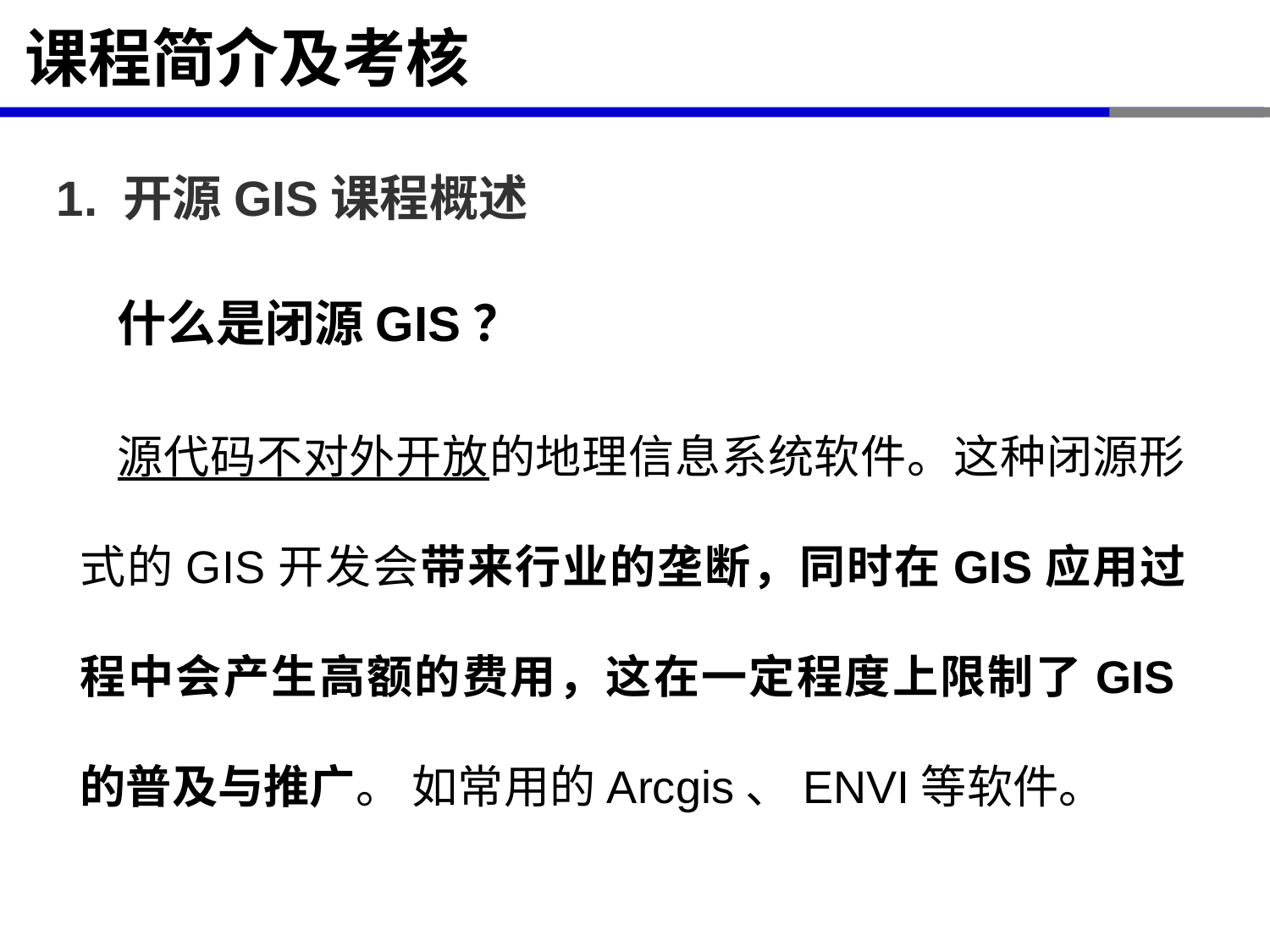

# 课程简介及考核
1. 开源GIS课程概述
什么是闭源GIS？
源代码不对外开放的地理信息系统软件。这种闭源形式的GIS开发会带来行业的垄断，同时在GIS应用过程中会产生高额的费用，这在一定程度上限制了GIS的普及与推广。 如常用的Arcgis、ENVI等软件。